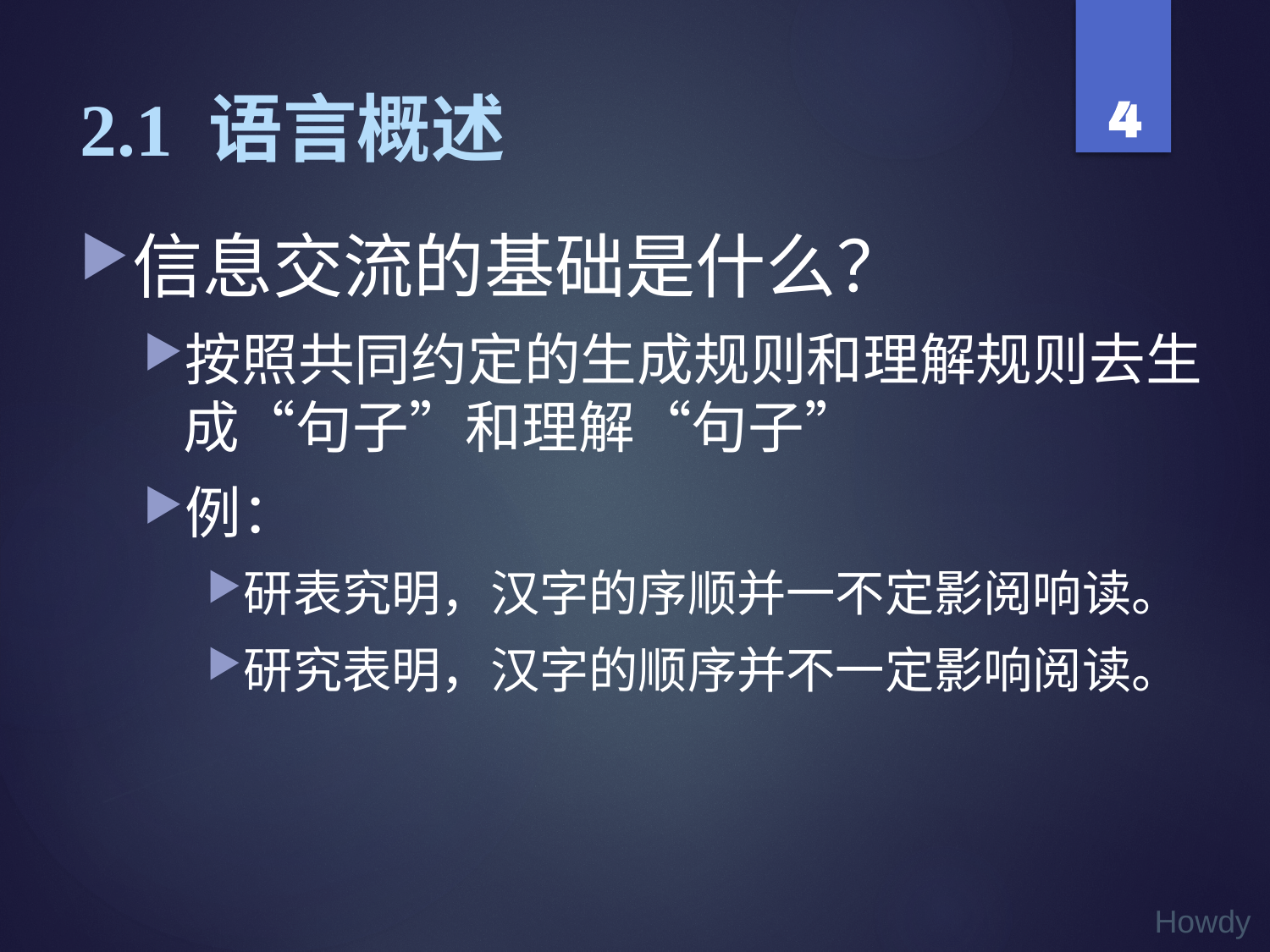

# 2.1 语言概述
信息交流的基础是什么？
按照共同约定的生成规则和理解规则去生成“句子”和理解“句子”
例：
研表究明，汉字的序顺并一不定影阅响读。
研究表明，汉字的顺序并不一定影响阅读。